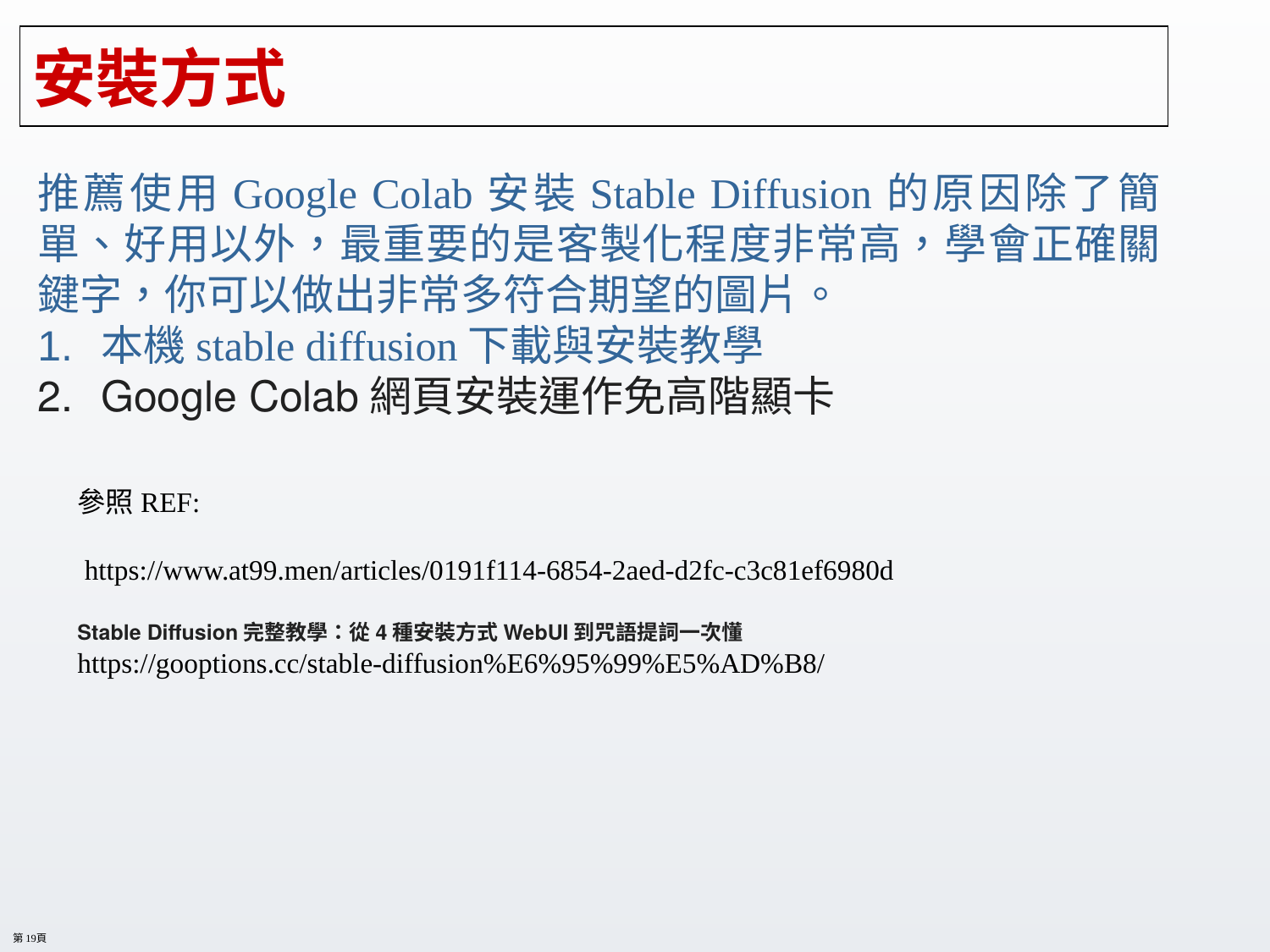

# 安裝方式
推薦使用Google Colab安裝Stable Diffusion的原因除了簡單、好用以外，最重要的是客製化程度非常高，學會正確關鍵字，你可以做出非常多符合期望的圖片。
本機stable diffusion下載與安裝教學
Google Colab網頁安裝運作免高階顯卡

參照REF:

 https://www.at99.men/articles/0191f114-6854-2aed-d2fc-c3c81ef6980d

Stable Diffusion完整教學：從4種安裝方式WebUI到咒語提詞一次懂
https://gooptions.cc/stable-diffusion%E6%95%99%E5%AD%B8/